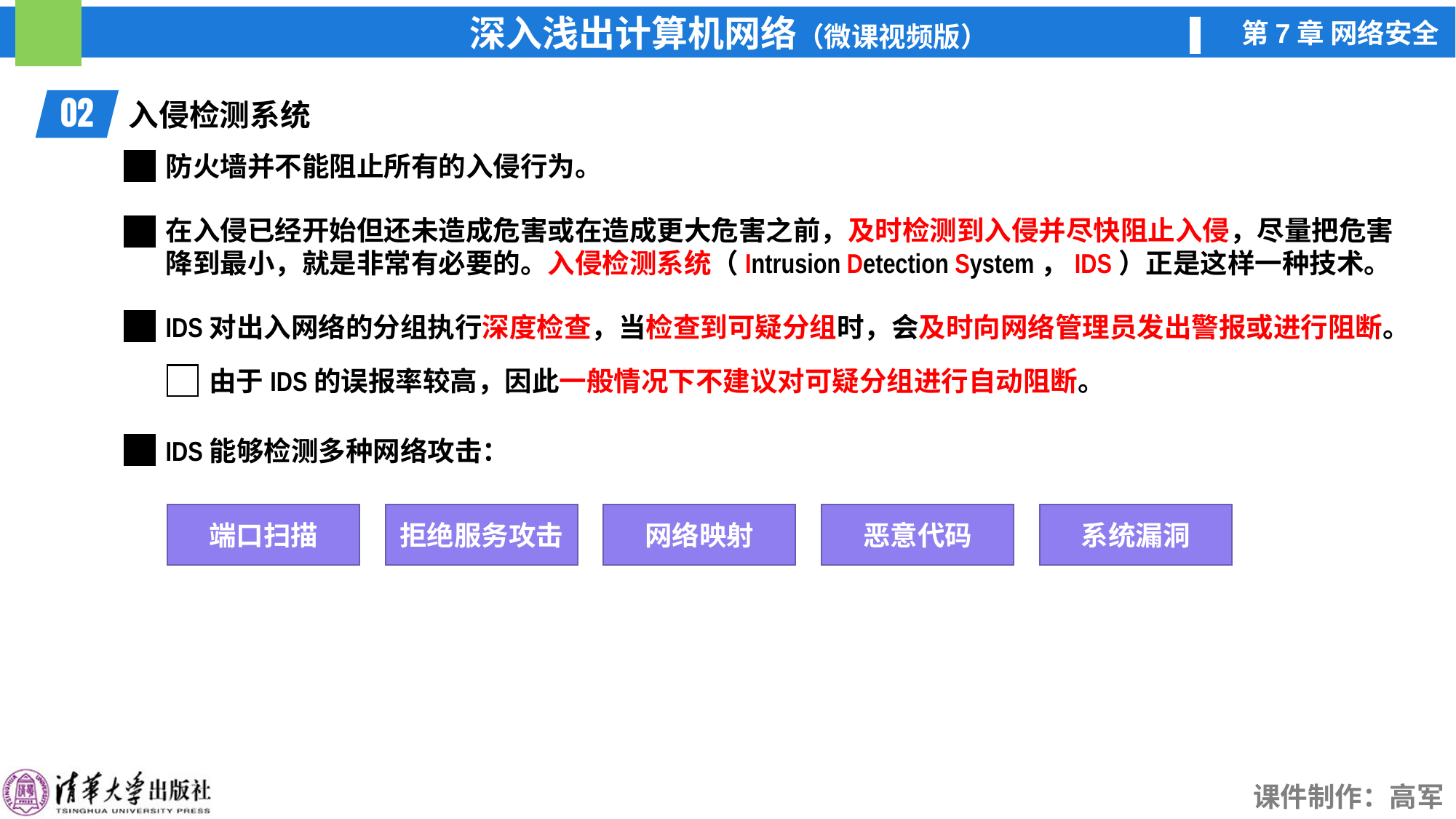

02
入侵检测系统
防火墙并不能阻止所有的入侵行为。

在入侵已经开始但还未造成危害或在造成更大危害之前，及时检测到入侵并尽快阻止入侵，尽量把危害降到最小，就是非常有必要的。入侵检测系统（Intrusion Detection System，IDS）正是这样一种技术。

IDS对出入网络的分组执行深度检查，当检查到可疑分组时，会及时向网络管理员发出警报或进行阻断。

由于IDS的误报率较高，因此一般情况下不建议对可疑分组进行自动阻断。

IDS能够检测多种网络攻击：

端口扫描
拒绝服务攻击
网络映射
恶意代码
系统漏洞